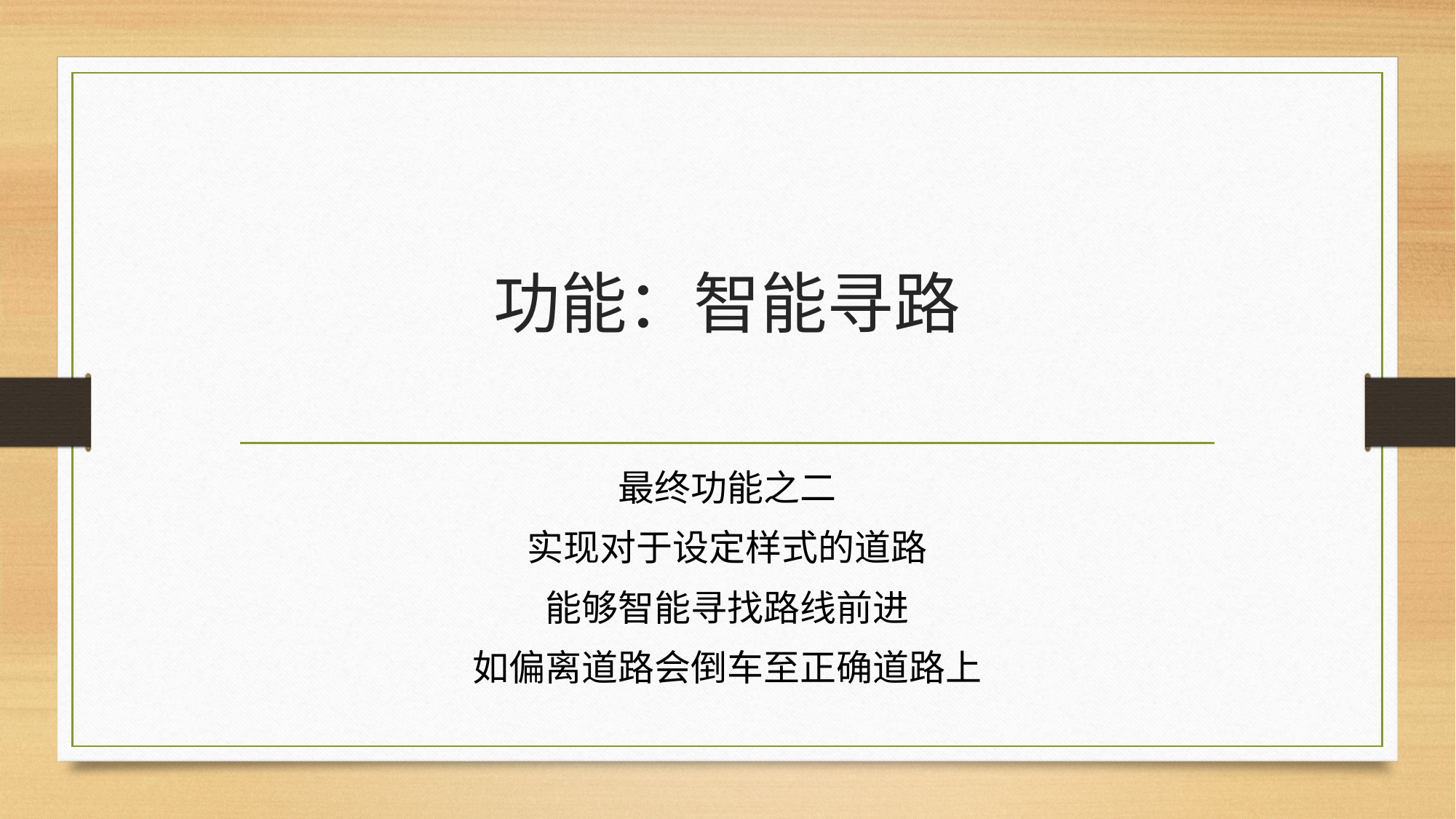

# 功能：智能寻路
最终功能之二
实现对于设定样式的道路
能够智能寻找路线前进
如偏离道路会倒车至正确道路上